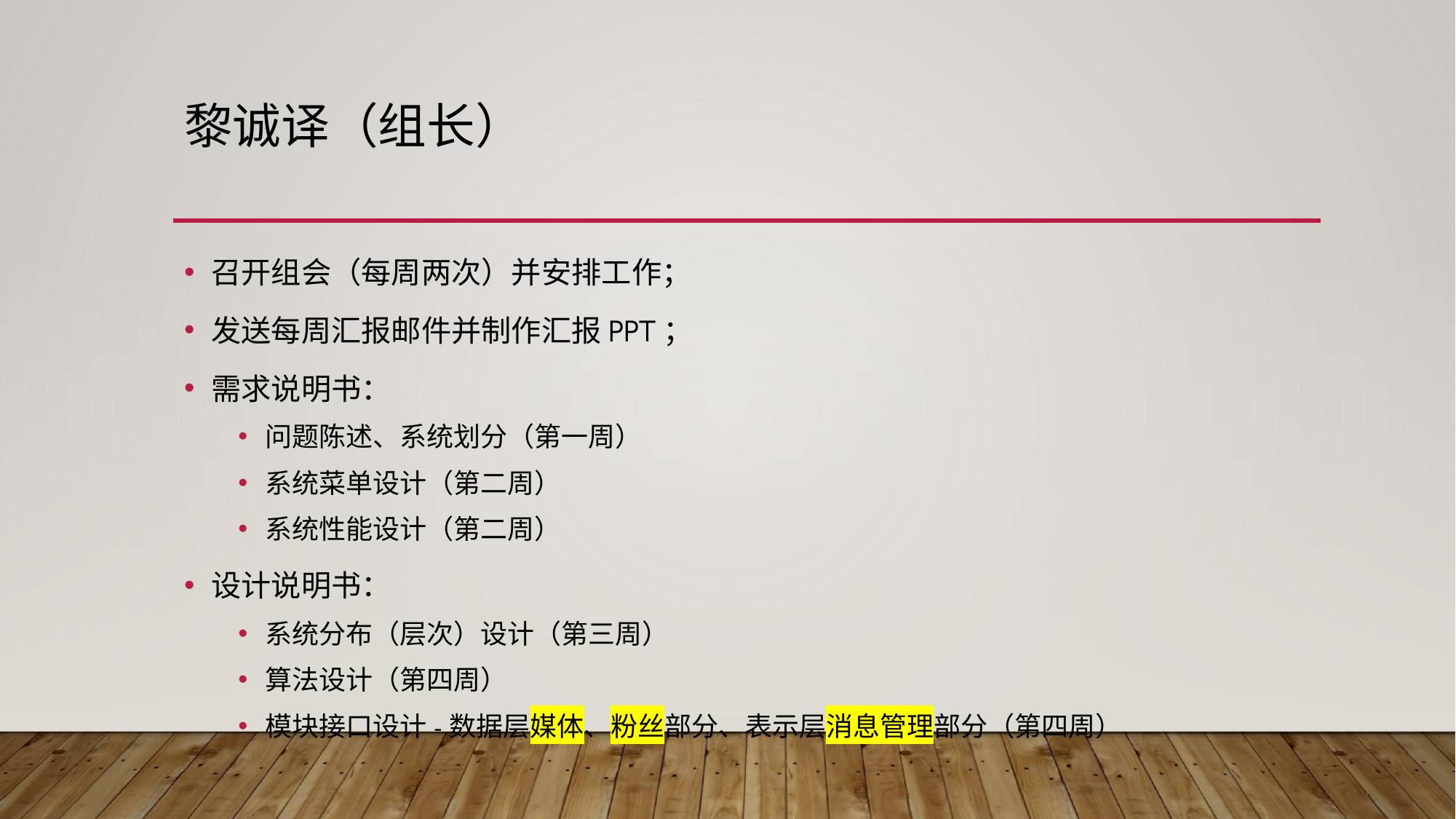

# 黎诚译（组长）
召开组会（每周两次）并安排工作；
发送每周汇报邮件并制作汇报PPT；
需求说明书：
问题陈述、系统划分（第一周）
系统菜单设计（第二周）
系统性能设计（第二周）
设计说明书：
系统分布（层次）设计（第三周）
算法设计（第四周）
模块接口设计-数据层媒体、粉丝部分、表示层消息管理部分（第四周）